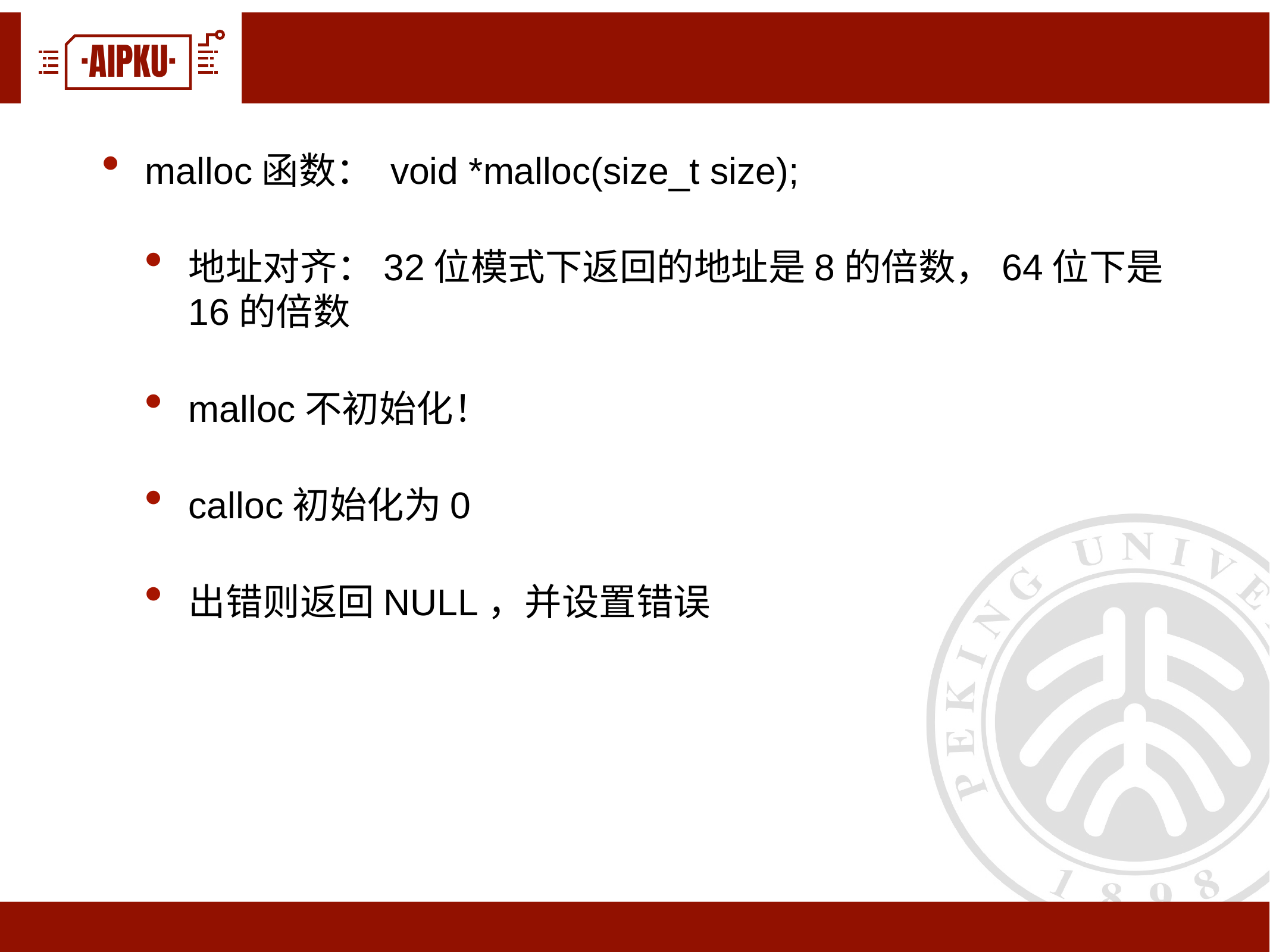

#
malloc函数： void *malloc(size_t size);
地址对齐：32位模式下返回的地址是8的倍数，64位下是16的倍数
malloc不初始化！
calloc初始化为0
出错则返回NULL，并设置错误